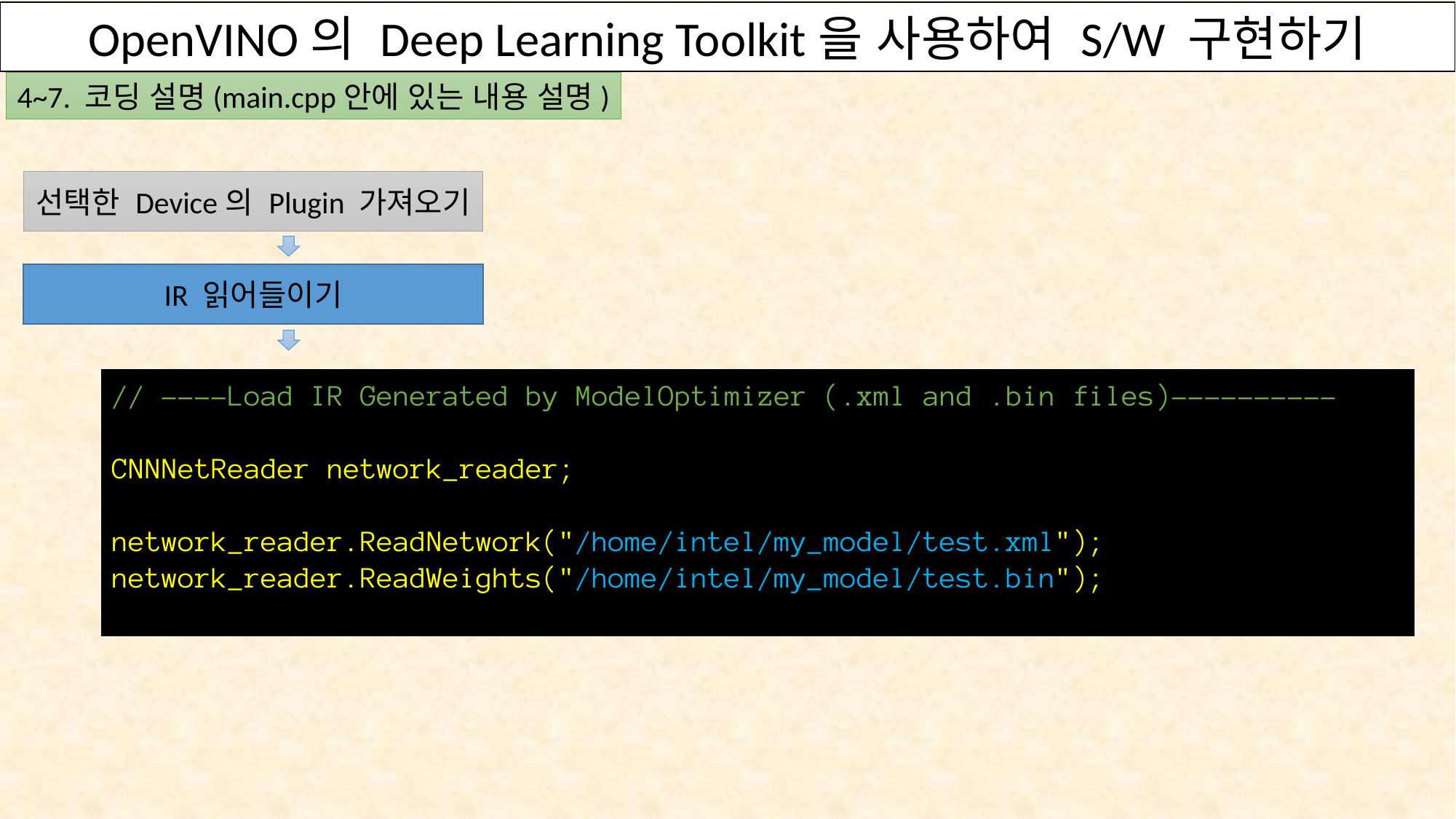

OpenVINO의 Deep Learning Toolkit을 사용하여 S/W 구현하기
OpenVINO의 Deep Learning Toolkit을 사용하여 S/W 구현하기
OpenVINO의 Deep Learning Toolkit을 사용하여 S/W 구현하기
4~7. 코딩 설명(main.cpp안에 있는 내용 설명)
선택한 Device의 Plugin 가져오기

IR 읽어들이기

// ----Load IR Generated by ModelOptimizer (.xml and .bin files)----------

CNNNetReader network_reader;

network_reader.ReadNetwork("/home/intel/my_model/test.xml");
network_reader.ReadWeights("/home/intel/my_model/test.bin");